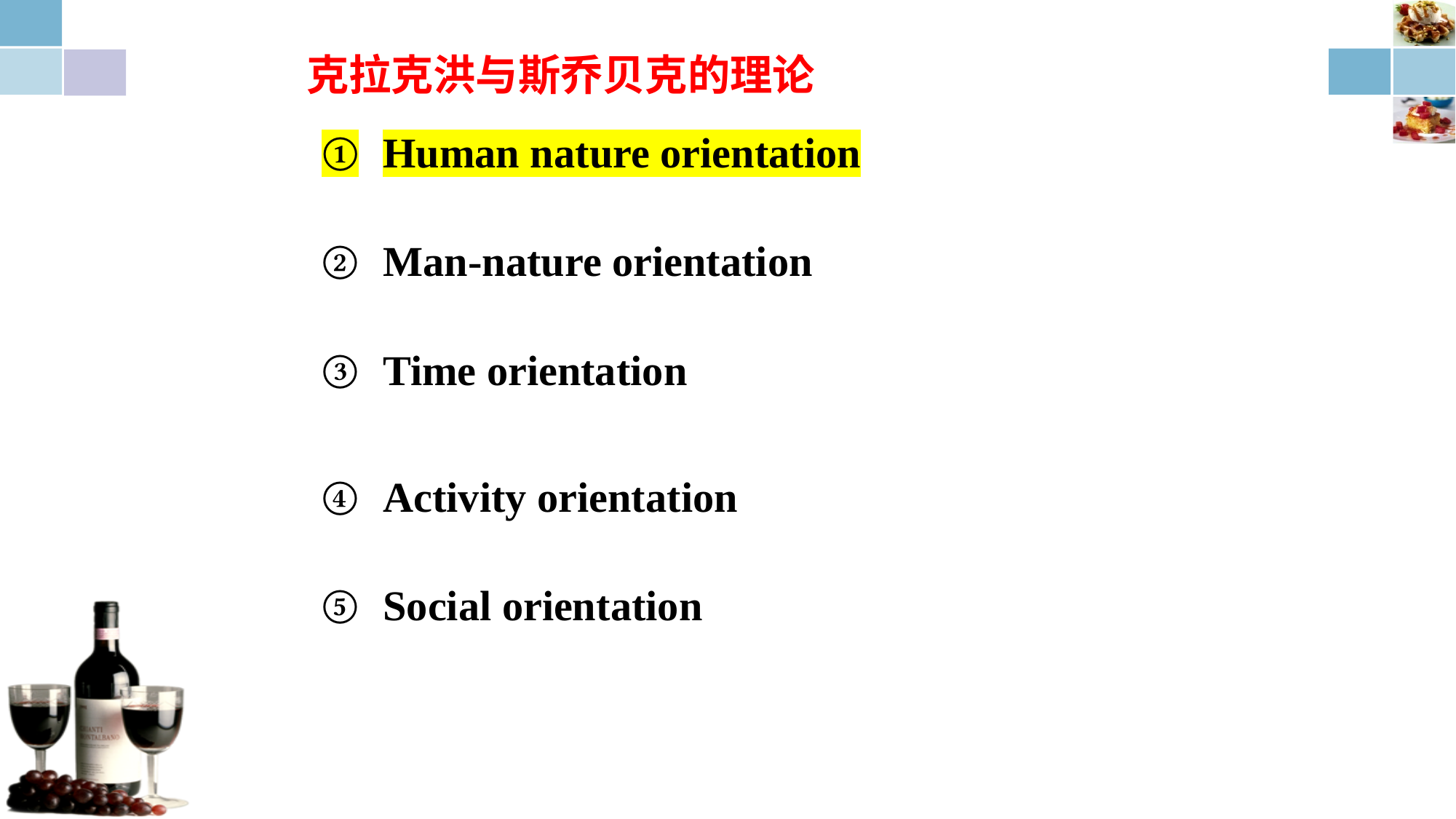

克拉克洪与斯乔贝克的理论
Human nature orientation

Man-nature orientation

Time orientation

Activity orientation

Social orientation